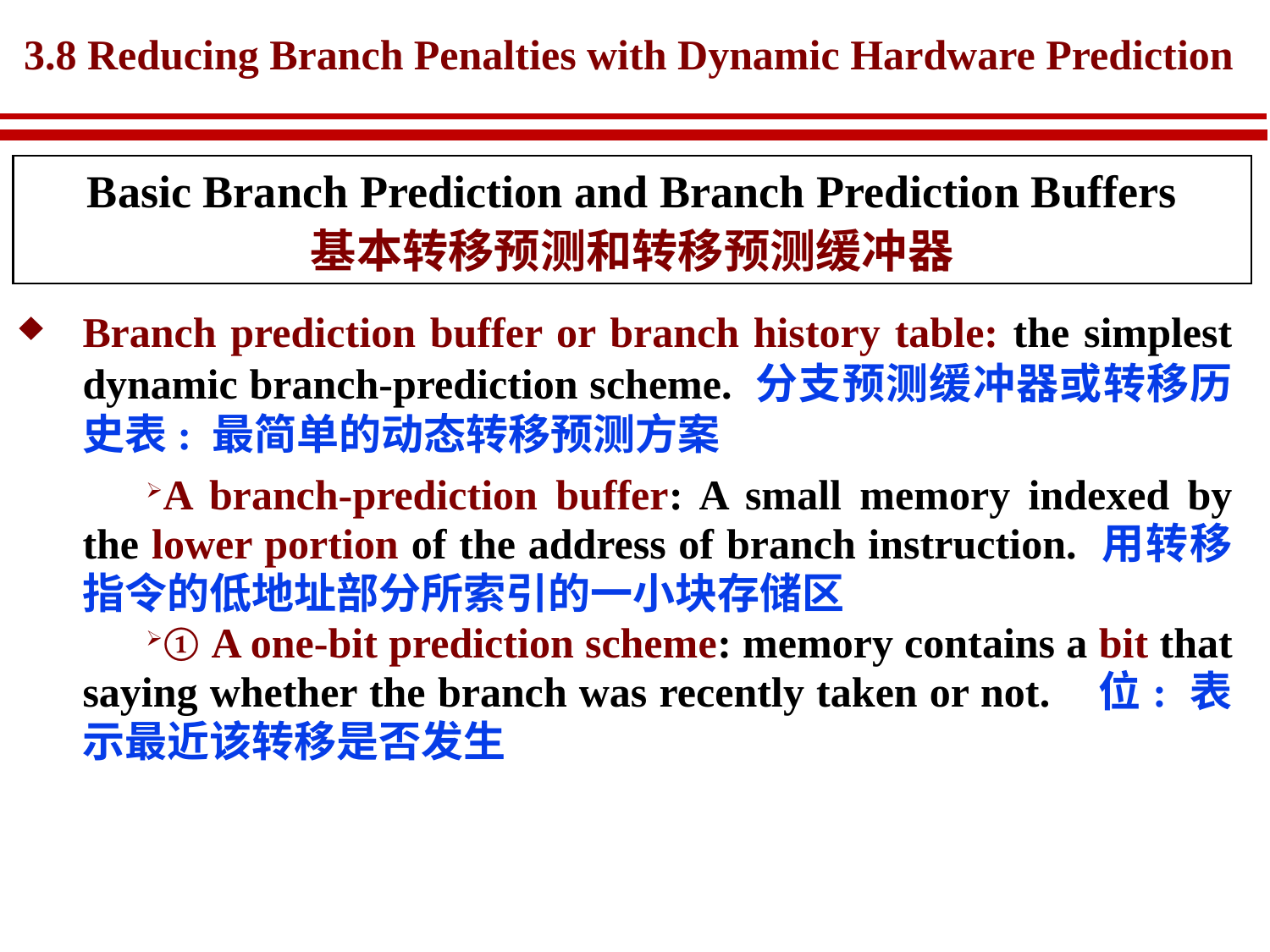

# 3.8 Reducing Branch Penalties with Dynamic Hardware Prediction
Basic Branch Prediction and Branch Prediction Buffers
基本转移预测和转移预测缓冲器
Branch prediction buffer or branch history table: the simplest dynamic branch-prediction scheme. 分支预测缓冲器或转移历史表: 最简单的动态转移预测方案
A branch-prediction buffer: A small memory indexed by the lower portion of the address of branch instruction. 用转移指令的低地址部分所索引的一小块存储区
① A one-bit prediction scheme: memory contains a bit that saying whether the branch was recently taken or not.   位: 表示最近该转移是否发生